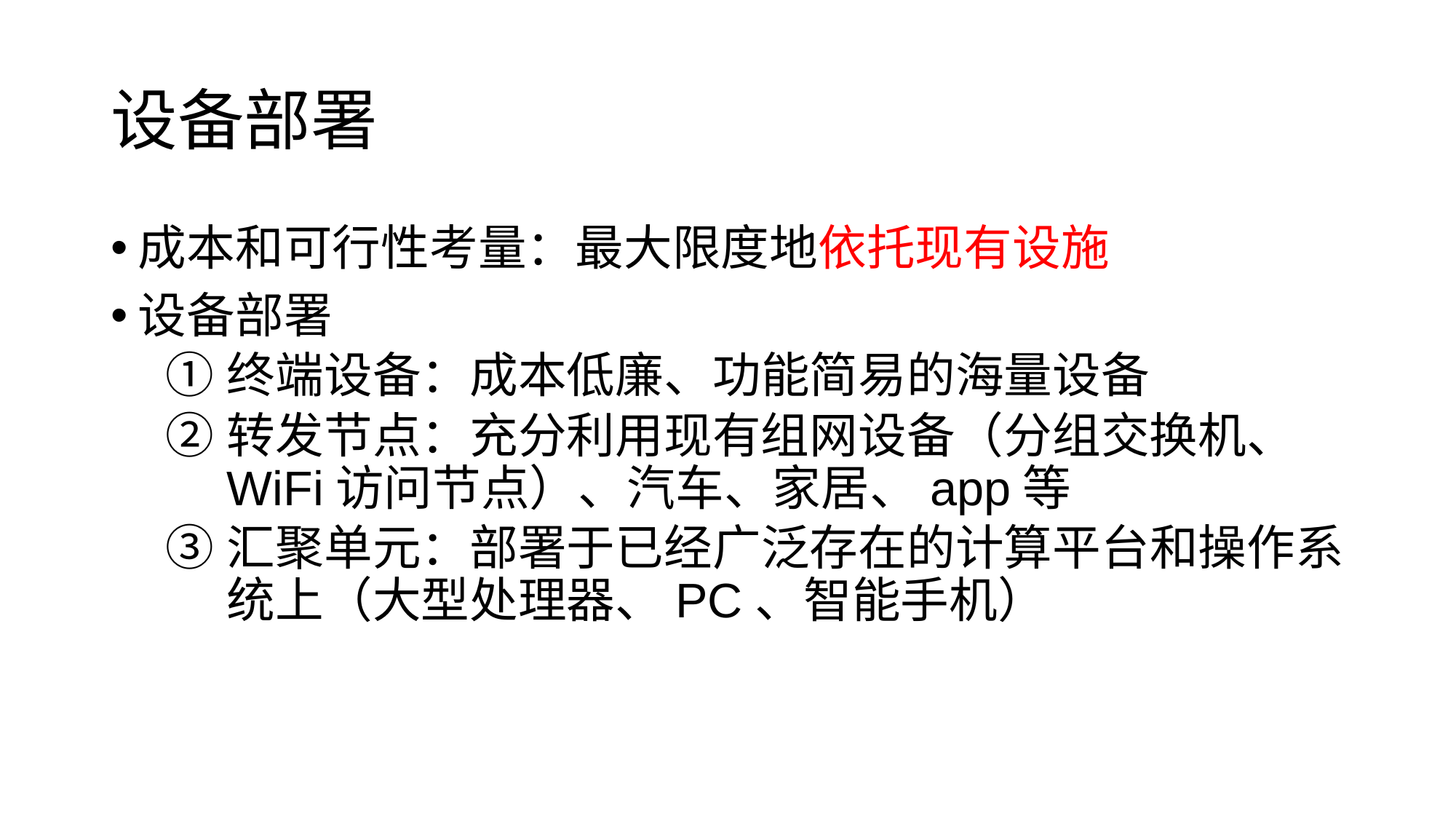

# 设备部署
成本和可行性考量：最大限度地依托现有设施
设备部署
终端设备：成本低廉、功能简易的海量设备
转发节点：充分利用现有组网设备（分组交换机、WiFi访问节点）、汽车、家居、app等
汇聚单元：部署于已经广泛存在的计算平台和操作系统上（大型处理器、PC、智能手机）